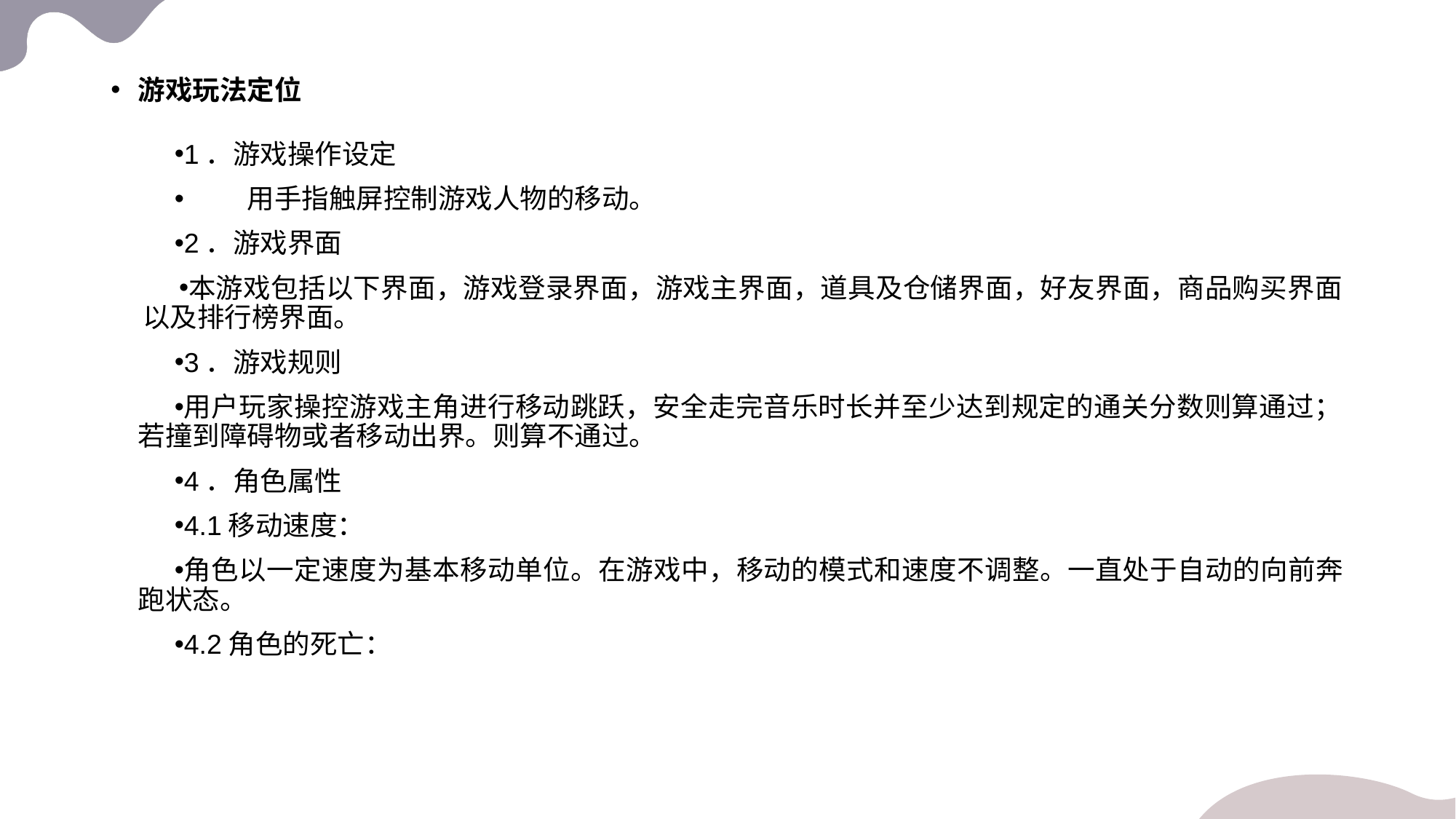

游戏玩法定位
1．游戏操作设定
	用手指触屏控制游戏人物的移动。
2．游戏界面
本游戏包括以下界面，游戏登录界面，游戏主界面，道具及仓储界面，好友界面，商品购买界面以及排行榜界面。
3．游戏规则
用户玩家操控游戏主角进行移动跳跃，安全走完音乐时长并至少达到规定的通关分数则算通过；若撞到障碍物或者移动出界。则算不通过。
4．角色属性
4.1移动速度：
角色以一定速度为基本移动单位。在游戏中，移动的模式和速度不调整。一直处于自动的向前奔跑状态。
4.2角色的死亡：